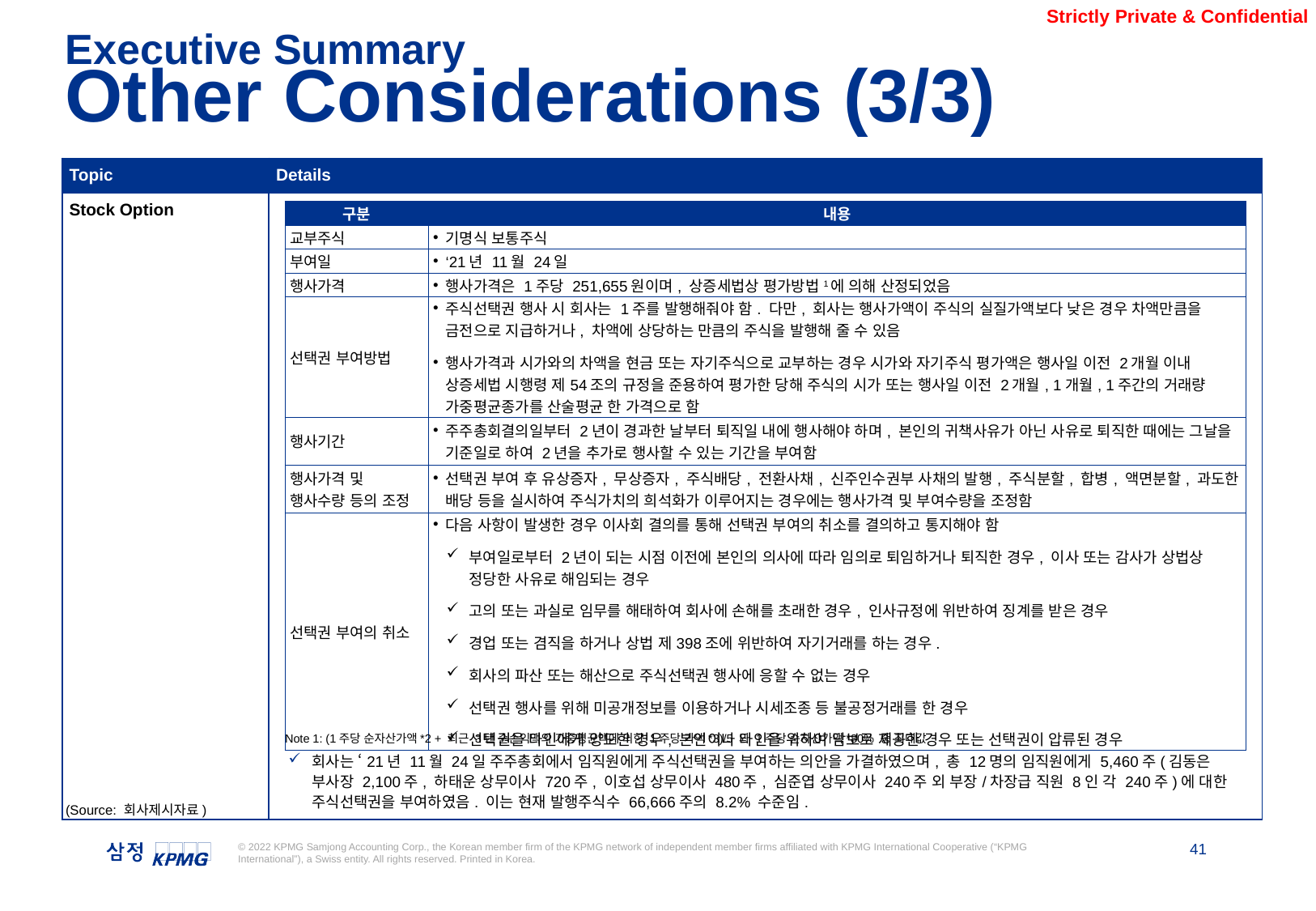

Executive Summary
Other Considerations (3/3)
| Topic | Details |
| --- | --- |
| Stock Option | 회사는 ‘21년 11월 24일 주주총회에서 임직원에게 주식선택권을 부여하는 의안을 가결하였으며, 총 12명의 임직원에게 5,460주(김동은 부사장 2,100주, 하태운 상무이사 720주, 이호섭 상무이사 480주, 심준엽 상무이사 240주 외 부장/차장급 직원 8인 각 240주)에 대한 주식선택권을 부여하였음. 이는 현재 발행주식수 66,666주의 8.2% 수준임. |
| 구분 | 내용 |
| --- | --- |
| 교부주식 | 기명식 보통주식 |
| 부여일 | ‘21년 11월 24일 |
| 행사가격 | 행사가격은 1주당 251,655원이며, 상증세법상 평가방법1에 의해 산정되었음 |
| 선택권 부여방법 | 주식선택권 행사 시 회사는 1주를 발행해줘야 함. 다만, 회사는 행사가액이 주식의 실질가액보다 낮은 경우 차액만큼을 금전으로 지급하거나, 차액에 상당하는 만큼의 주식을 발행해 줄 수 있음 행사가격과 시가와의 차액을 현금 또는 자기주식으로 교부하는 경우 시가와 자기주식 평가액은 행사일 이전 2개월 이내 상증세법 시행령 제54조의 규정을 준용하여 평가한 당해 주식의 시가 또는 행사일 이전 2개월, 1개월, 1주간의 거래량 가중평균종가를 산술평균 한 가격으로 함 |
| 행사기간 | 주주총회결의일부터 2년이 경과한 날부터 퇴직일 내에 행사해야 하며, 본인의 귀책사유가 아닌 사유로 퇴직한 때에는 그날을 기준일로 하여 2년을 추가로 행사할 수 있는 기간을 부여함 |
| 행사가격 및 행사수량 등의 조정 | 선택권 부여 후 유상증자, 무상증자, 주식배당, 전환사채, 신주인수권부 사채의 발행, 주식분할, 합병, 액면분할, 과도한 배당 등을 실시하여 주식가치의 희석화가 이루어지는 경우에는 행사가격 및 부여수량을 조정함 |
| 선택권 부여의 취소 | 다음 사항이 발생한 경우 이사회 결의를 통해 선택권 부여의 취소를 결의하고 통지해야 함 부여일로부터 2년이 되는 시점 이전에 본인의 의사에 따라 임의로 퇴임하거나 퇴직한 경우, 이사 또는 감사가 상법상 정당한 사유로 해임되는 경우 고의 또는 과실로 임무를 해태하여 회사에 손해를 초래한 경우, 인사규정에 위반하여 징계를 받은 경우 경업 또는 겸직을 하거나 상법 제398조에 위반하여 자기거래를 하는 경우. 회사의 파산 또는 해산으로 주식선택권 행사에 응할 수 없는 경우 선택권 행사를 위해 미공개정보를 이용하거나 시세조종 등 불공정거래를 한 경우 선택권을 타인에게 양도한 경우, 본인이나 타인을 위하여 담보로 제공한 경우 또는 선택권이 압류된 경우 |
Note 1: (1주당 순자산가액*2 + 최근 3년 순손익액의 가중평균액에 의한 1주당 가액*3)/5 와 1주당 순자산가액*80% 중 최대값
(Source: 회사제시자료)